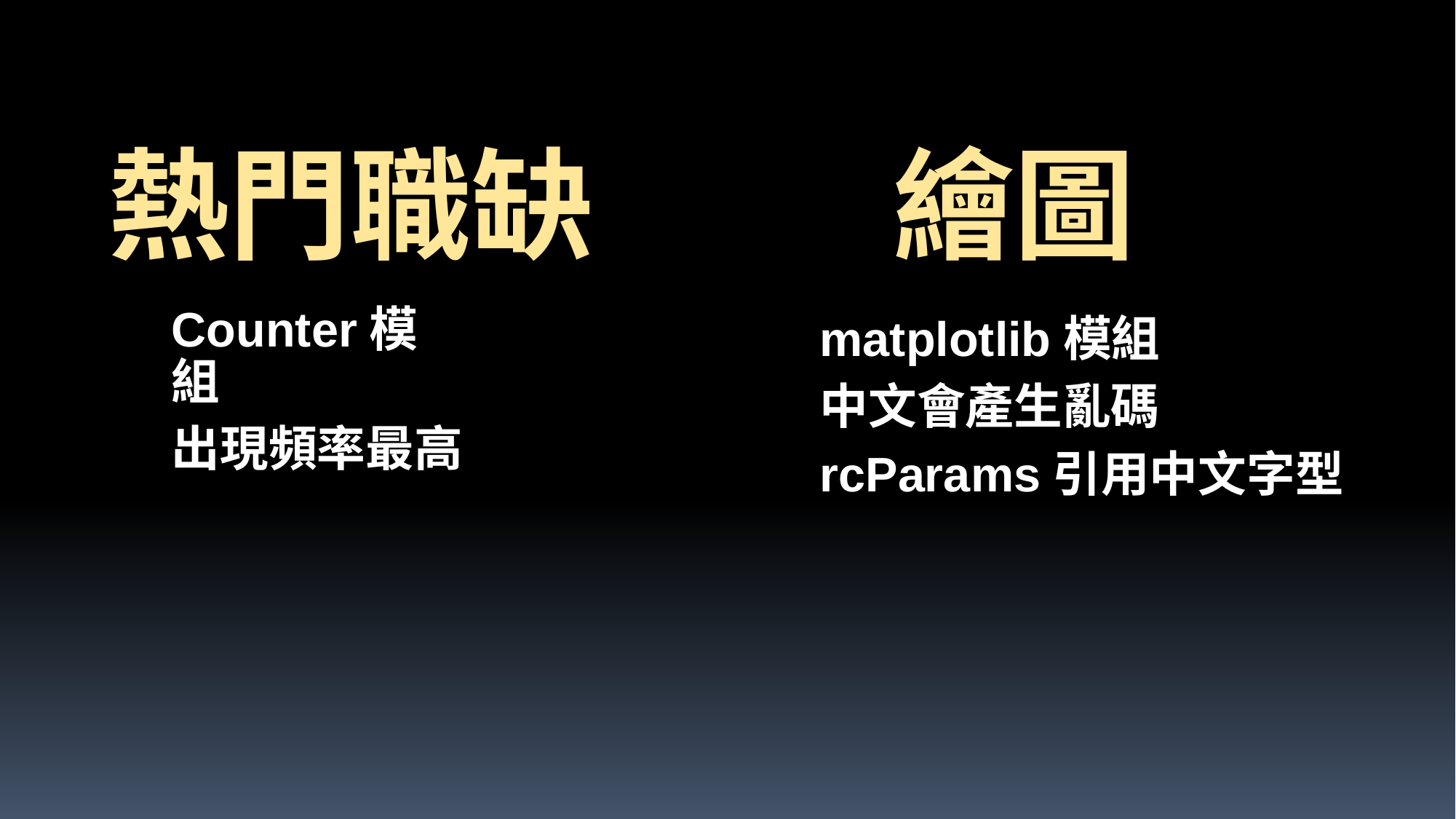

# 熱門職缺
繪圖
Counter模組
出現頻率最高
matplotlib模組
中文會產生亂碼
rcParams引用中文字型